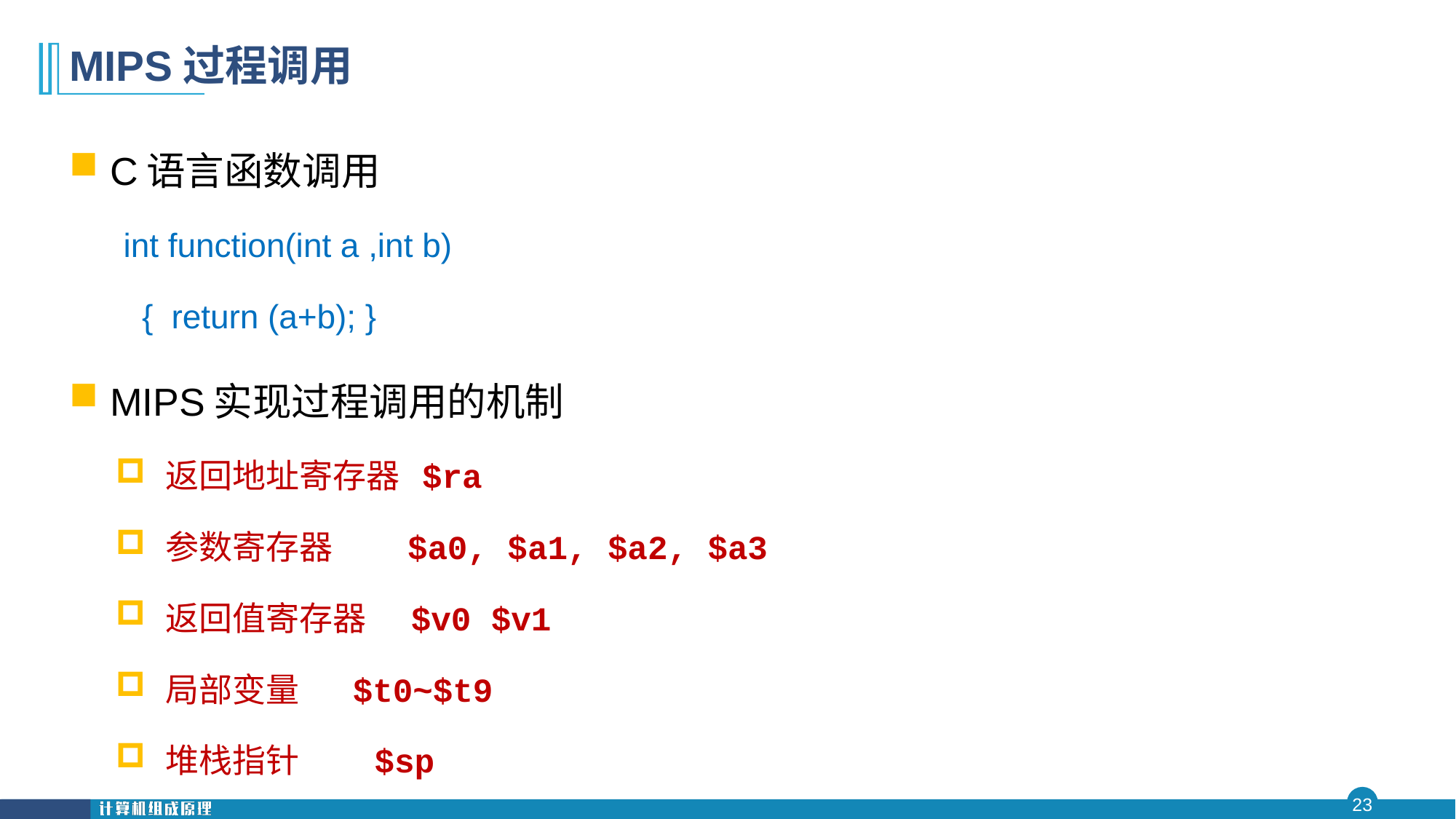

# MIPS过程调用
C语言函数调用
int function(int a ,int b)
  {  return (a+b); }
MIPS实现过程调用的机制
返回地址寄存器  $ra
参数寄存器         $a0, $a1, $a2, $a3
返回值寄存器     $v0 $v1
局部变量      $t0~$t9
堆栈指针         $sp